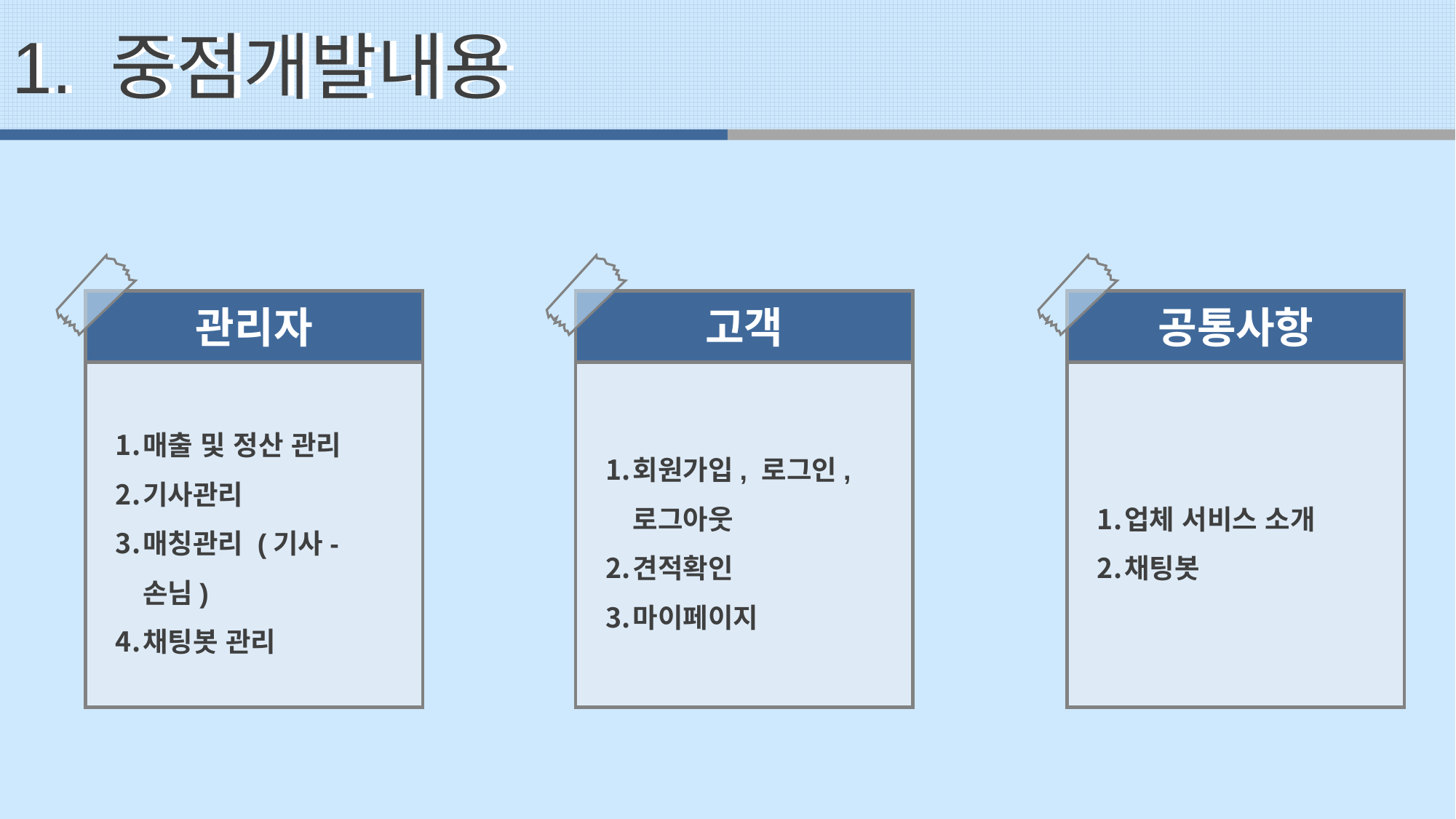

1. 중점개발내용
1. 중점개발내용

관리자
매출 및 정산 관리
기사관리
매칭관리 (기사-손님)
채팅봇 관리

고객
회원가입, 로그인, 로그아웃
견적확인
마이페이지

공통사항
업체 서비스 소개
채팅봇